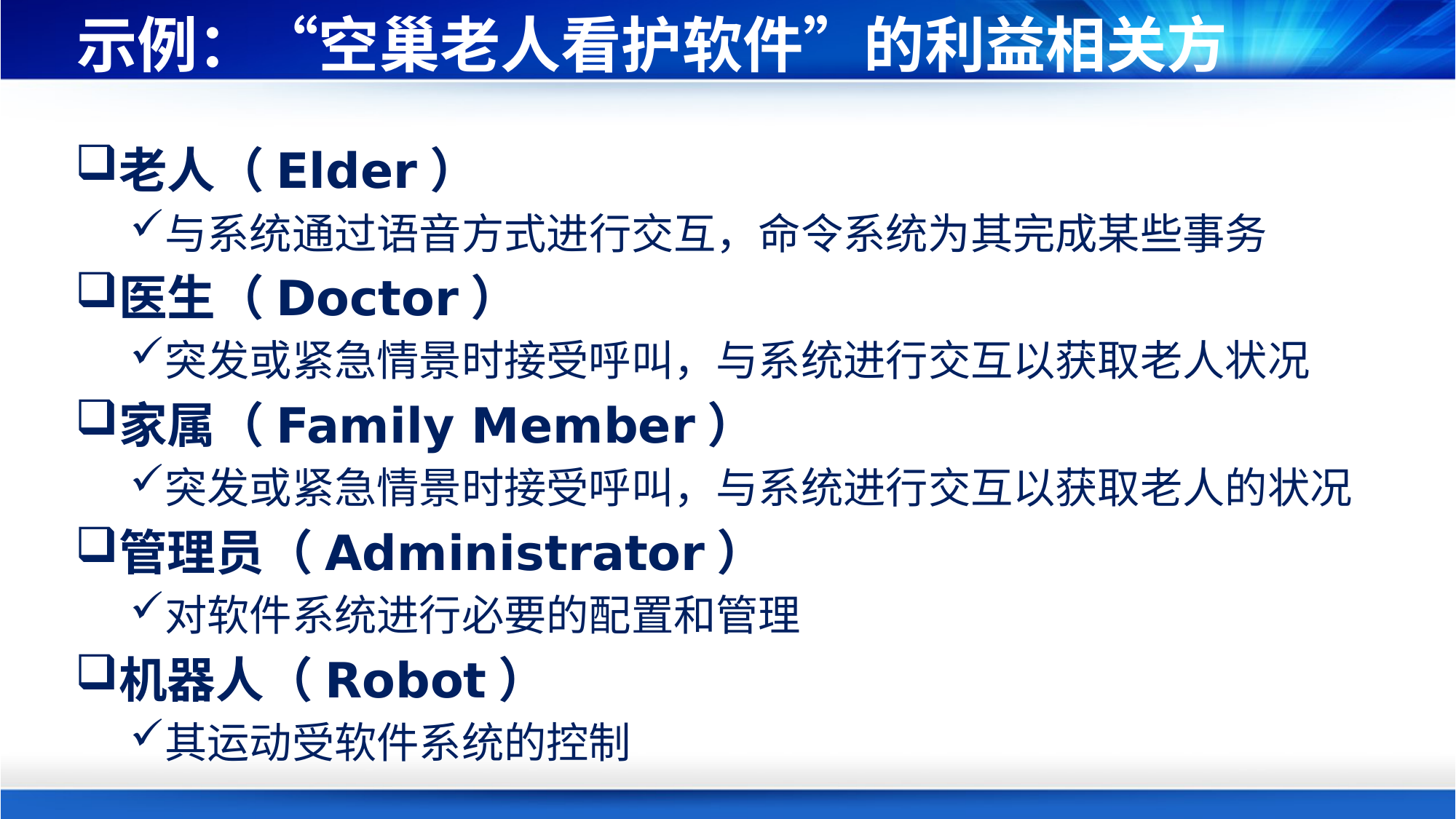

# 示例：“空巢老人看护软件”的利益相关方
老人（Elder）
与系统通过语音方式进行交互，命令系统为其完成某些事务
医生（Doctor）
突发或紧急情景时接受呼叫，与系统进行交互以获取老人状况
家属（Family Member）
突发或紧急情景时接受呼叫，与系统进行交互以获取老人的状况
管理员（Administrator）
对软件系统进行必要的配置和管理
机器人（Robot）
其运动受软件系统的控制